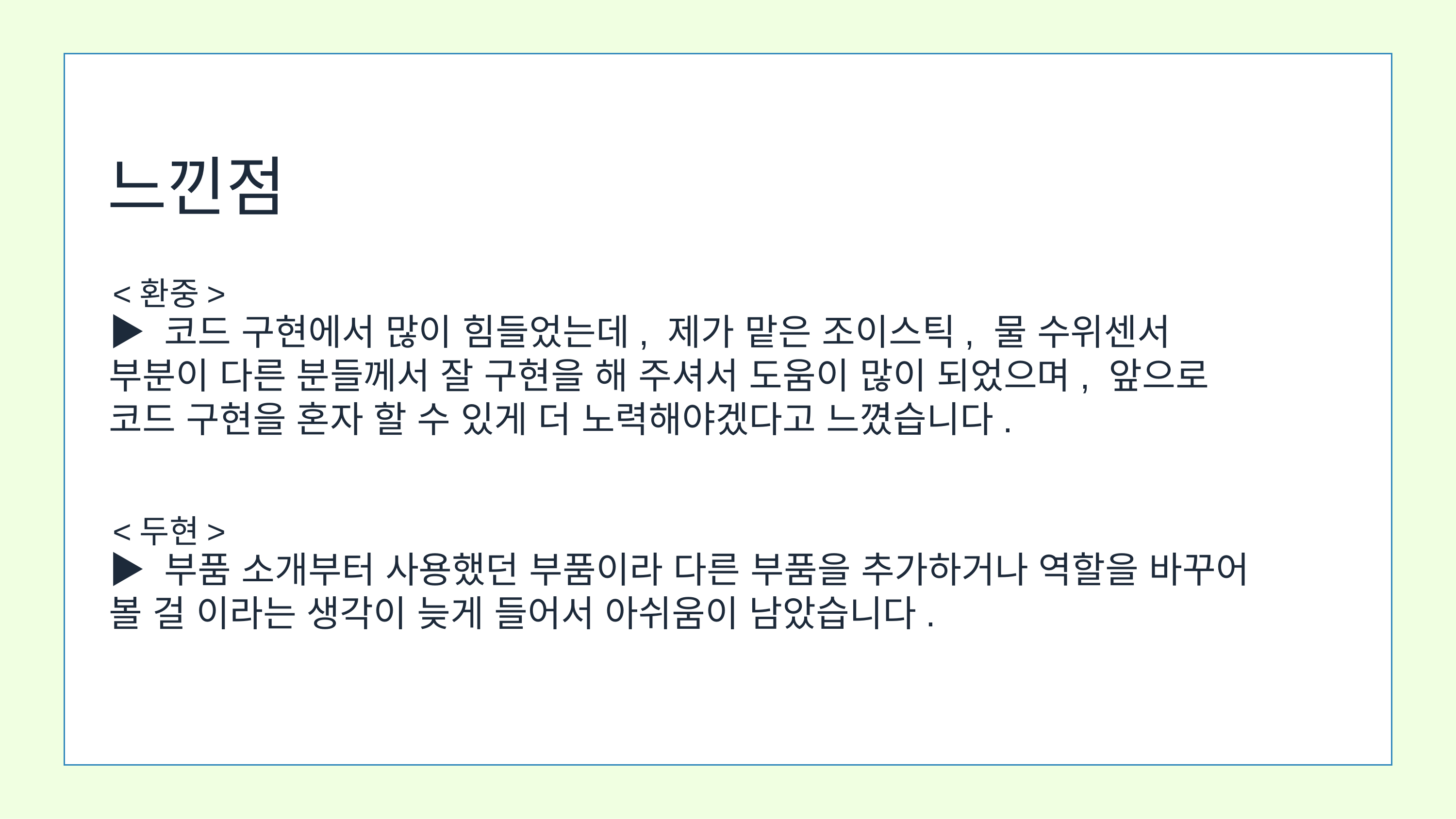

느낀점
<환중>
▶ 코드 구현에서 많이 힘들었는데, 제가 맡은 조이스틱, 물 수위센서 부분이 다른 분들께서 잘 구현을 해 주셔서 도움이 많이 되었으며, 앞으로 코드 구현을 혼자 할 수 있게 더 노력해야겠다고 느꼈습니다.
<두현>
▶ 부품 소개부터 사용했던 부품이라 다른 부품을 추가하거나 역할을 바꾸어 볼 걸 이라는 생각이 늦게 들어서 아쉬움이 남았습니다.